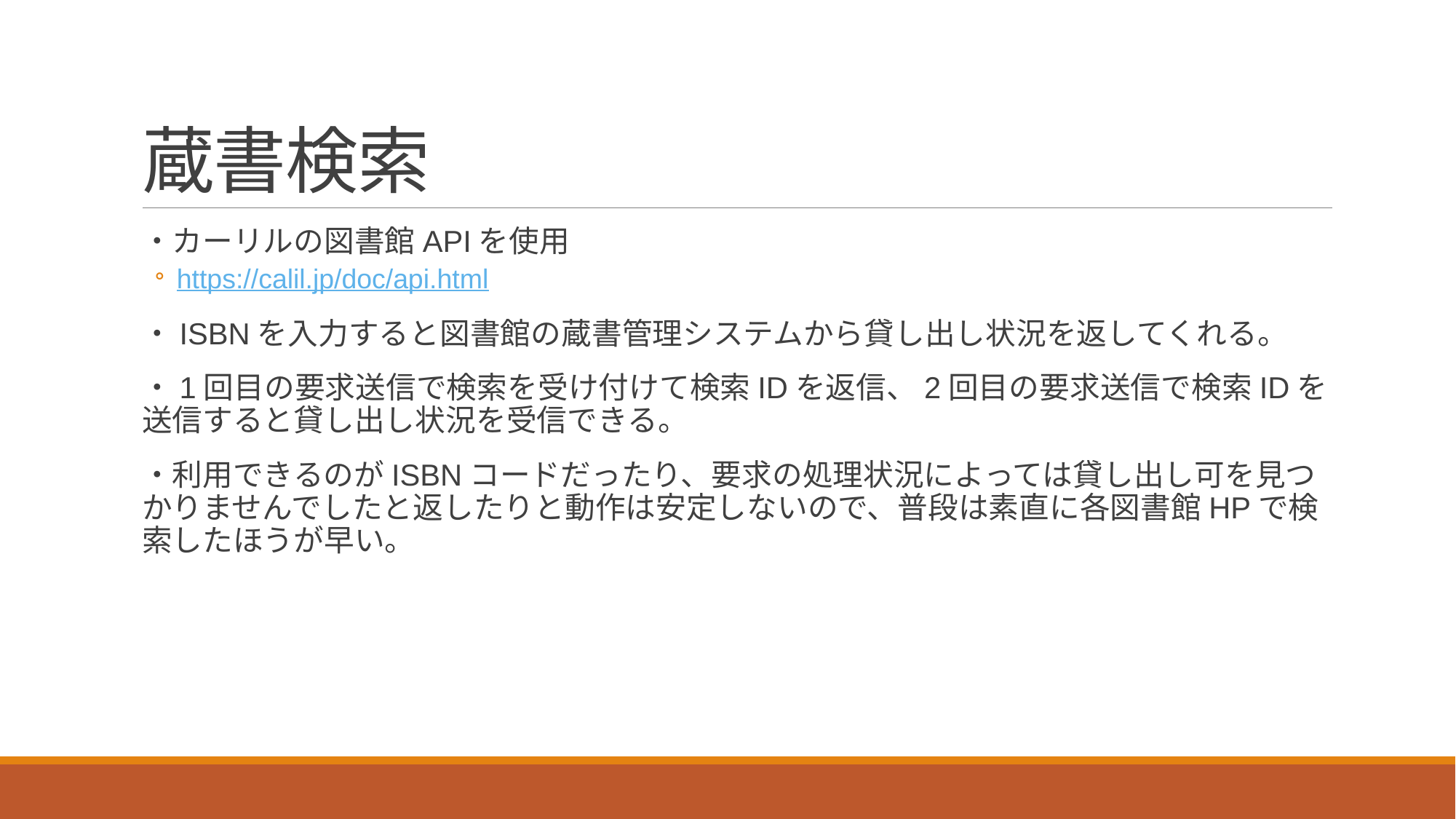

# 蔵書検索
・カーリルの図書館APIを使用
https://calil.jp/doc/api.html
・ISBNを入力すると図書館の蔵書管理システムから貸し出し状況を返してくれる。
・1回目の要求送信で検索を受け付けて検索IDを返信、2回目の要求送信で検索IDを送信すると貸し出し状況を受信できる。
・利用できるのがISBNコードだったり、要求の処理状況によっては貸し出し可を見つかりませんでしたと返したりと動作は安定しないので、普段は素直に各図書館HPで検索したほうが早い。